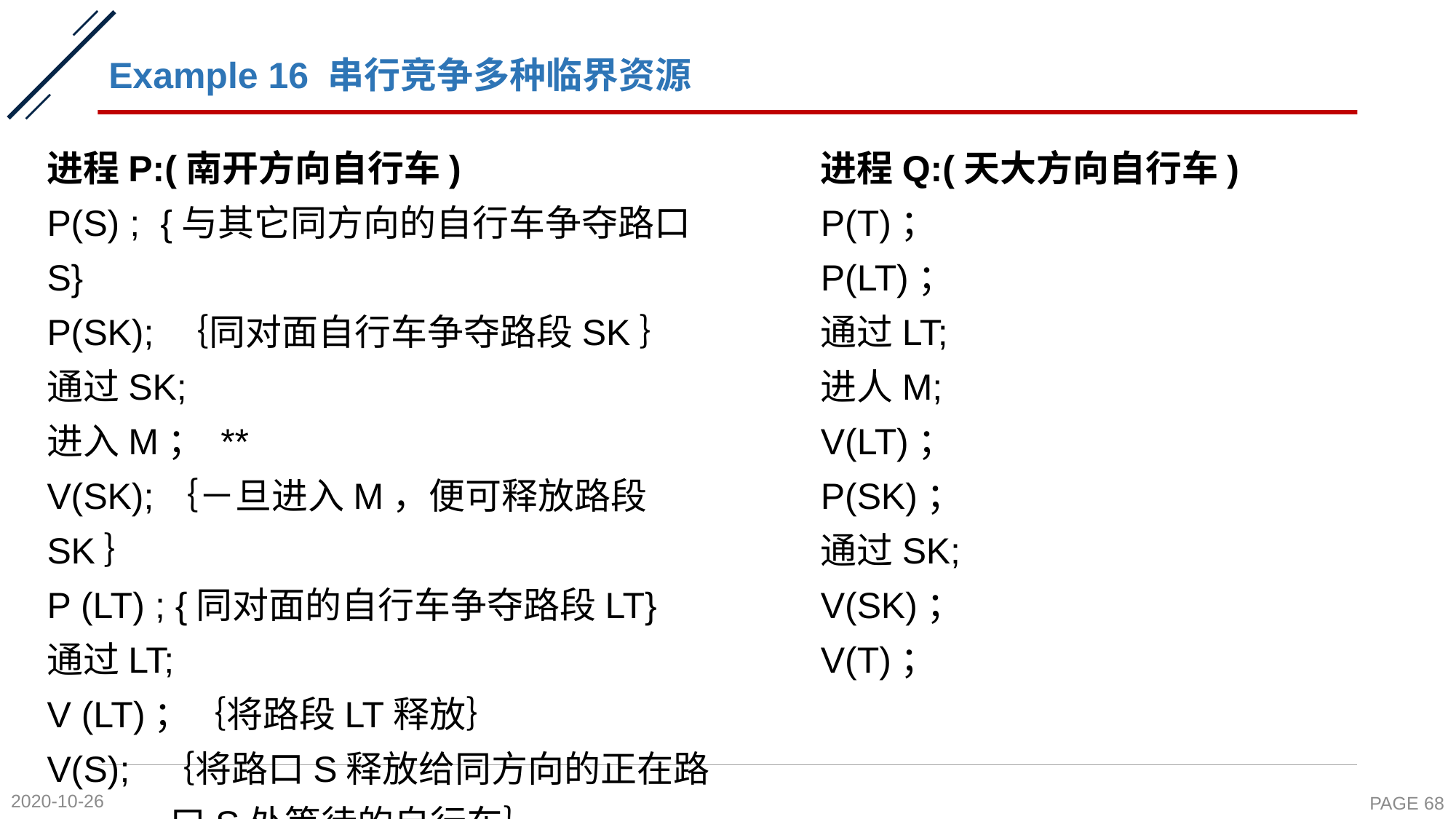

# Example 16 串行竞争多种临界资源
进程P:(南开方向自行车)
P(S) ;  {与其它同方向的自行车争夺路口S}
P(SK); ｛同对面自行车争夺路段SK｝
通过SK;
进入M； **
V(SK);｛－旦进入M，便可释放路段SK｝
P (LT) ; {同对面的自行车争夺路段LT}
通过LT;
V (LT)；｛将路段LT释放｝
V(S);  ｛将路口S释放给同方向的正在路
              口S处等待的自行车｝
进程Q:(天大方向自行车)
P(T)；
P(LT)；
通过LT;
进人M;
V(LT)；
P(SK)；
通过SK;
V(SK)；
V(T)；
2020-10-26
PAGE 68